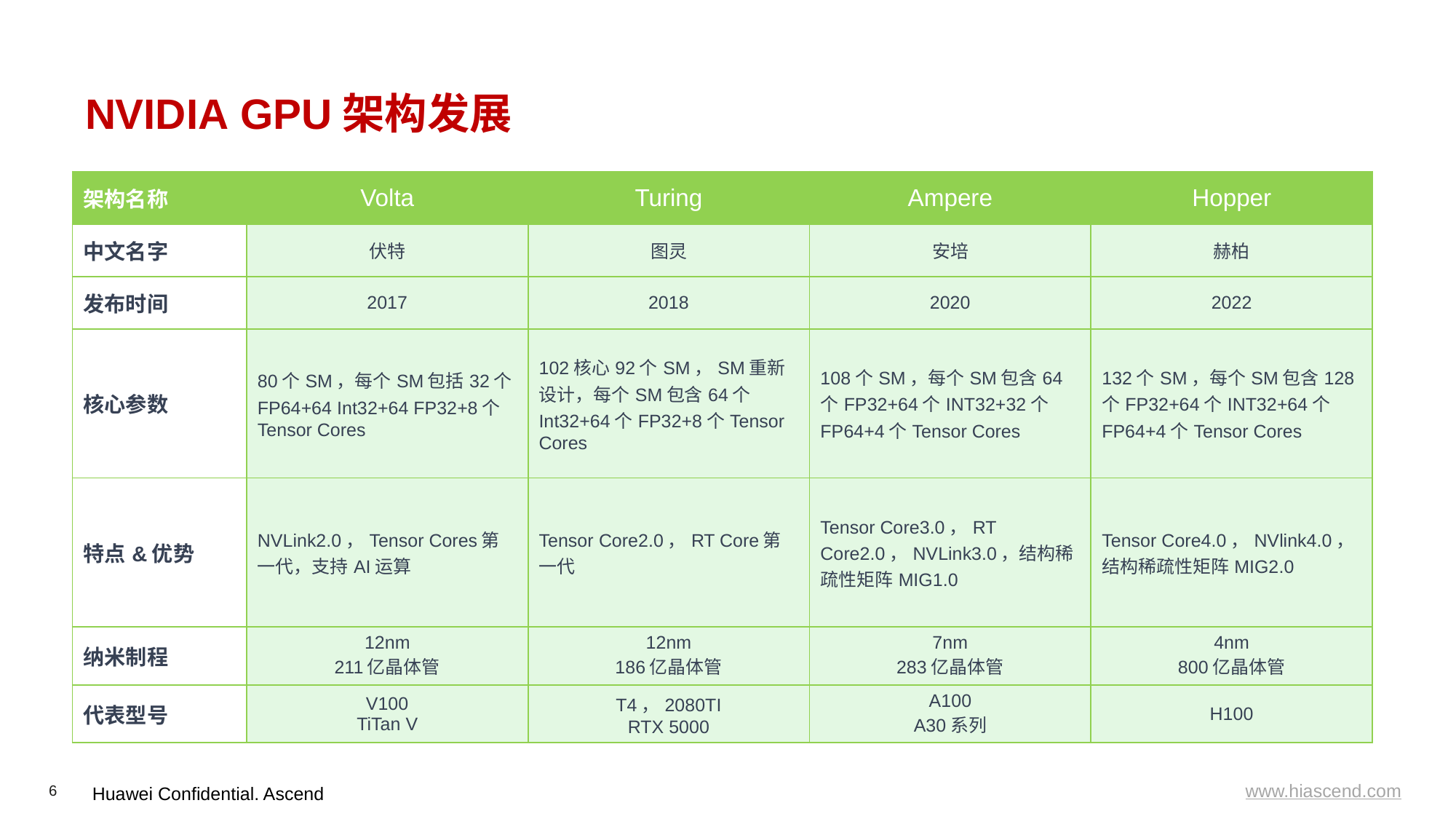

# NVIDIA GPU架构发展
| 架构名称 | Volta | Turing | Ampere | Hopper |
| --- | --- | --- | --- | --- |
| 中文名字 | 伏特 | 图灵 | 安培 | 赫柏 |
| 发布时间 | 2017 | 2018 | 2020 | 2022 |
| 核心参数 | 80个SM，每个SM包括32个FP64+64 Int32+64 FP32+8个Tensor Cores | 102核心92个SM，SM重新设计，每个SM包含64个Int32+64个FP32+8个Tensor Cores | 108个SM，每个SM包含64个FP32+64个INT32+32个FP64+4个Tensor Cores | 132个SM，每个SM包含128个FP32+64个INT32+64个FP64+4个Tensor Cores |
| 特点&优势 | NVLink2.0，Tensor Cores第一代，支持AI运算 | Tensor Core2.0，RT Core第一代 | Tensor Core3.0，RT Core2.0，NVLink3.0，结构稀疏性矩阵MIG1.0 | Tensor Core4.0，NVlink4.0，结构稀疏性矩阵MIG2.0 |
| 纳米制程 | 12nm 211亿晶体管 | 12nm 186亿晶体管 | 7nm 283亿晶体管 | 4nm 800亿晶体管 |
| 代表型号 | V100 TiTan V | T4，2080TI RTX 5000 | A100 A30系列 | H100 |